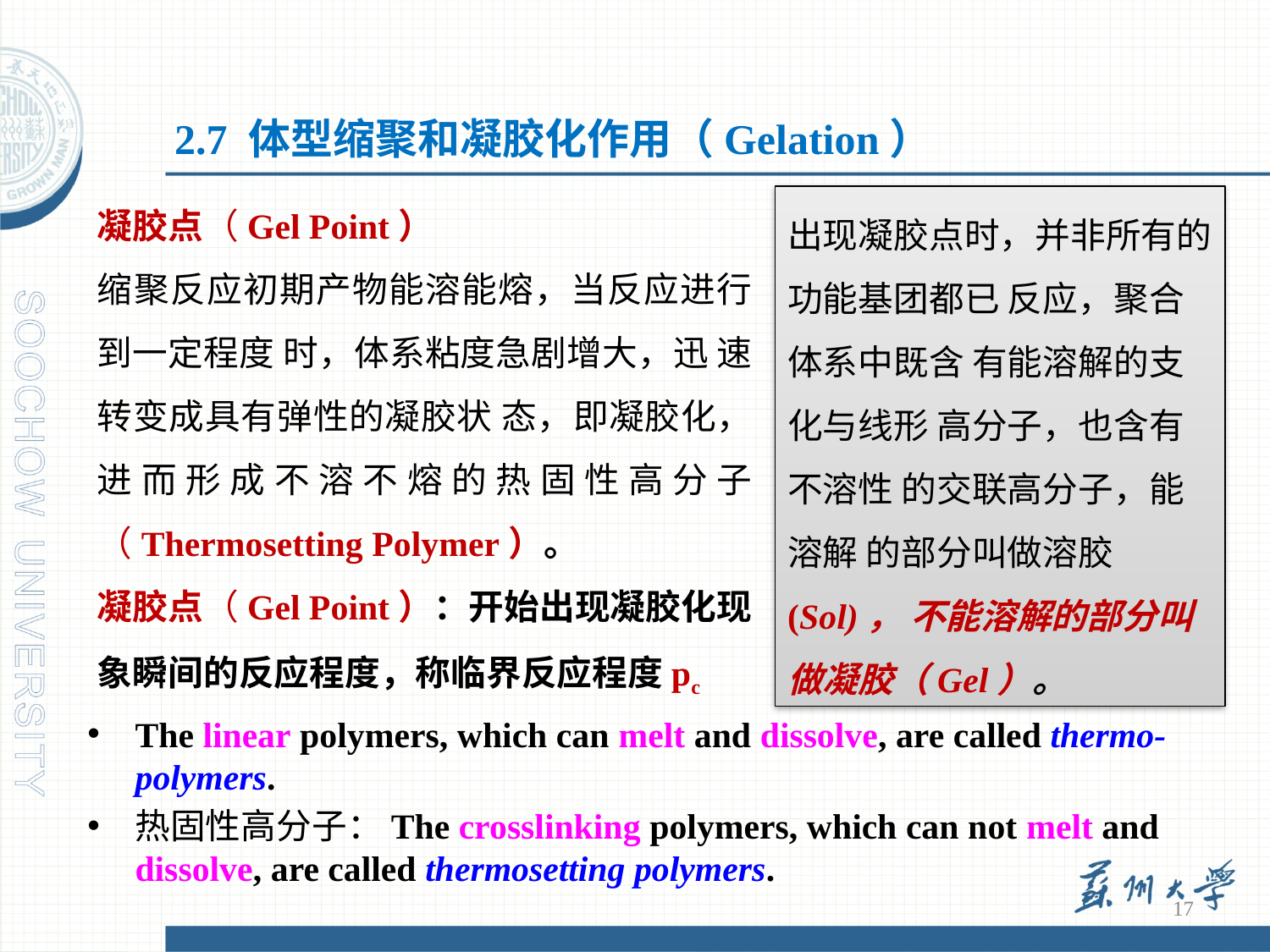

2.7 体型缩聚和凝胶化作用（Gelation）
凝胶点（Gel Point）
缩聚反应初期产物能溶能熔，当反应进行到一定程度 时，体系粘度急剧增大，迅 速转变成具有弹性的凝胶状 态，即凝胶化，进而形成不溶不熔的热固性高分子（Thermosetting Polymer）。
凝胶点（Gel Point）：开始出现凝胶化现象瞬间的反应程度，称临界反应程度pc
出现凝胶点时，并非所有的功能基团都已 反应，聚合体系中既含 有能溶解的支化与线形 高分子，也含有不溶性 的交联高分子，能溶解 的部分叫做溶胶(Sol)， 不能溶解的部分叫做凝胶（Gel）。
The linear polymers, which can melt and dissolve, are called thermo-polymers.
热固性高分子：The crosslinking polymers, which can not melt and dissolve, are called thermosetting polymers.
17